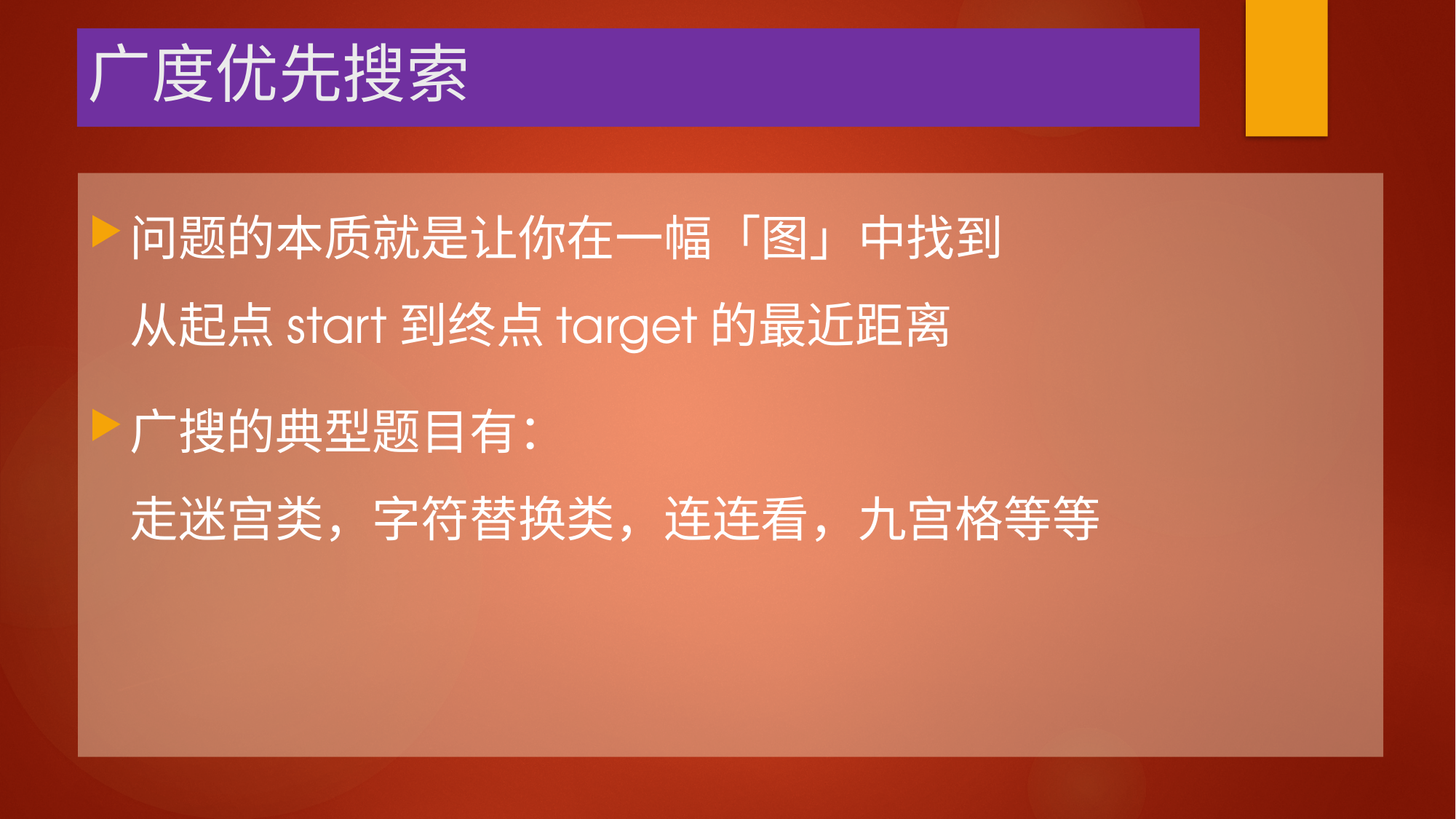

# 广度优先搜索
问题的本质就是让你在一幅「图」中找到
从起点start到终点target的最近距离
广搜的典型题目有：
走迷宫类，字符替换类，连连看，九宫格等等